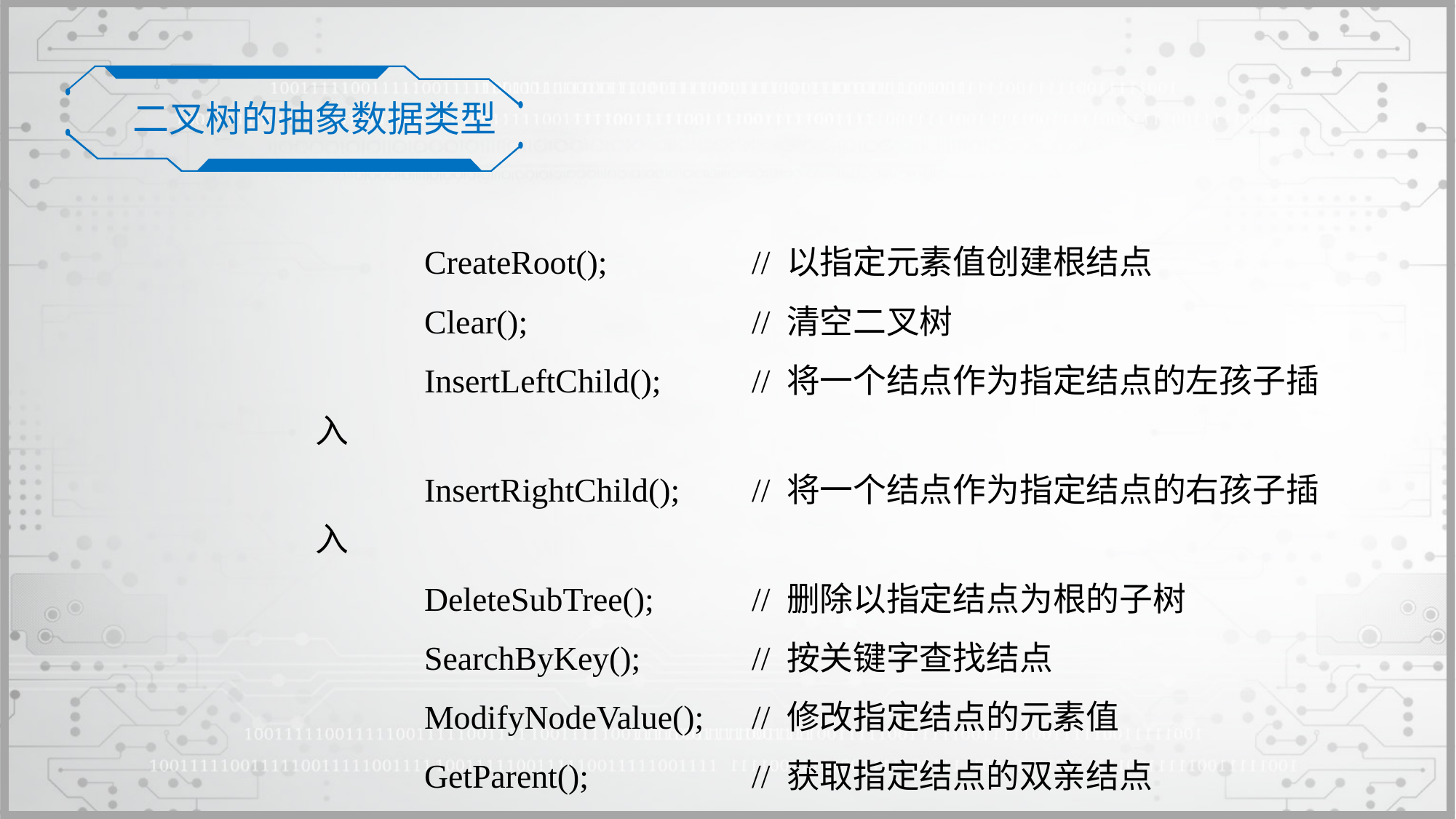

二叉树的抽象数据类型
		CreateRoot();		// 以指定元素值创建根结点
		Clear();			// 清空二叉树
		InsertLeftChild();    	// 将一个结点作为指定结点的左孩子插入
		InsertRightChild(); 	// 将一个结点作为指定结点的右孩子插入
		DeleteSubTree();    	// 删除以指定结点为根的子树
		SearchByKey();	      	// 按关键字查找结点
		ModifyNodeValue();	// 修改指定结点的元素值
		GetParent();		// 获取指定结点的双亲结点
} ADT BinTree